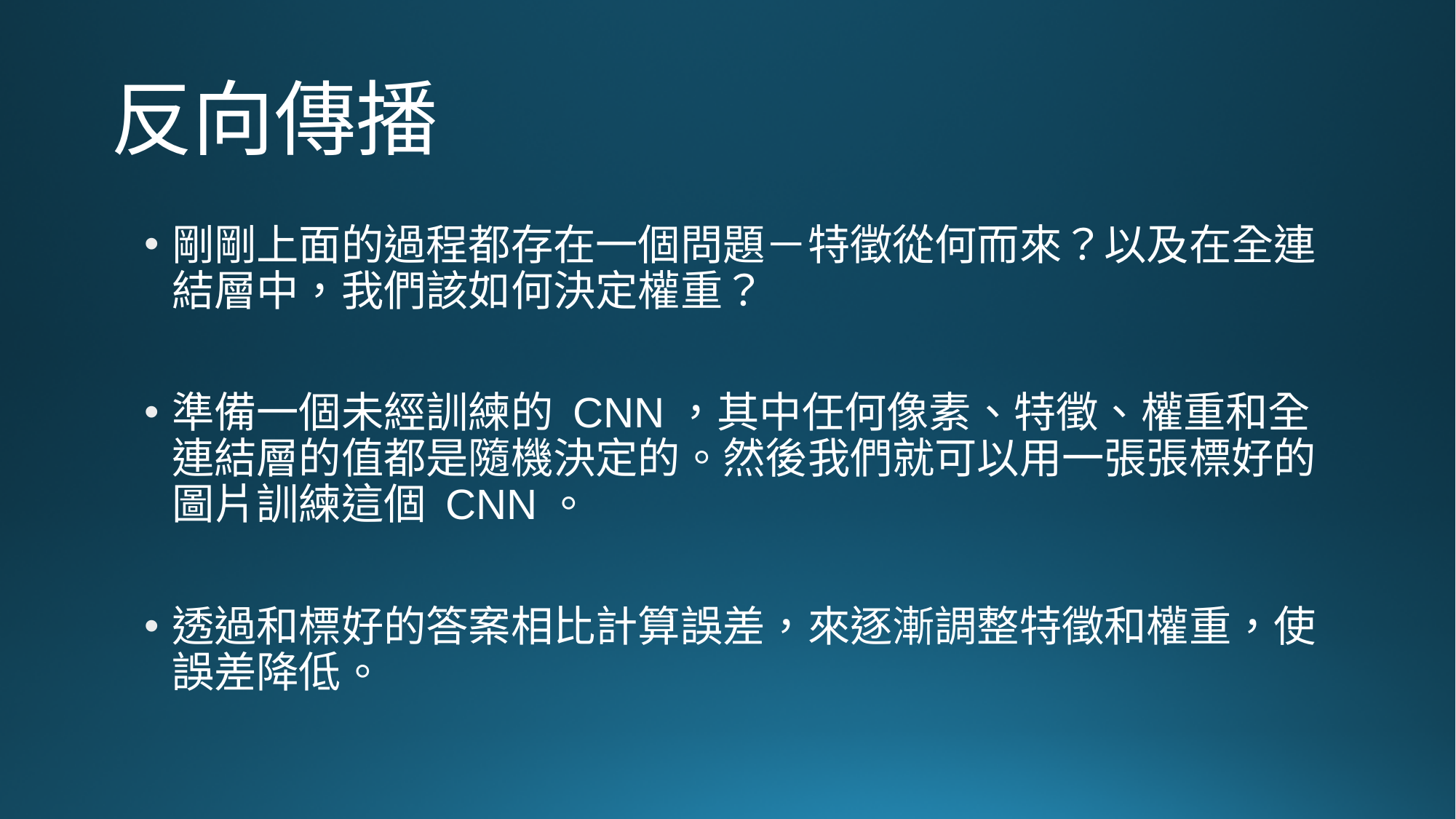

# 反向傳播
剛剛上面的過程都存在一個問題－特徵從何而來？以及在全連結層中，我們該如何決定權重？

準備一個未經訓練的 CNN，其中任何像素、特徵、權重和全連結層的值都是隨機決定的。然後我們就可以用一張張標好的圖片訓練這個 CNN。

透過和標好的答案相比計算誤差，來逐漸調整特徵和權重，使誤差降低。